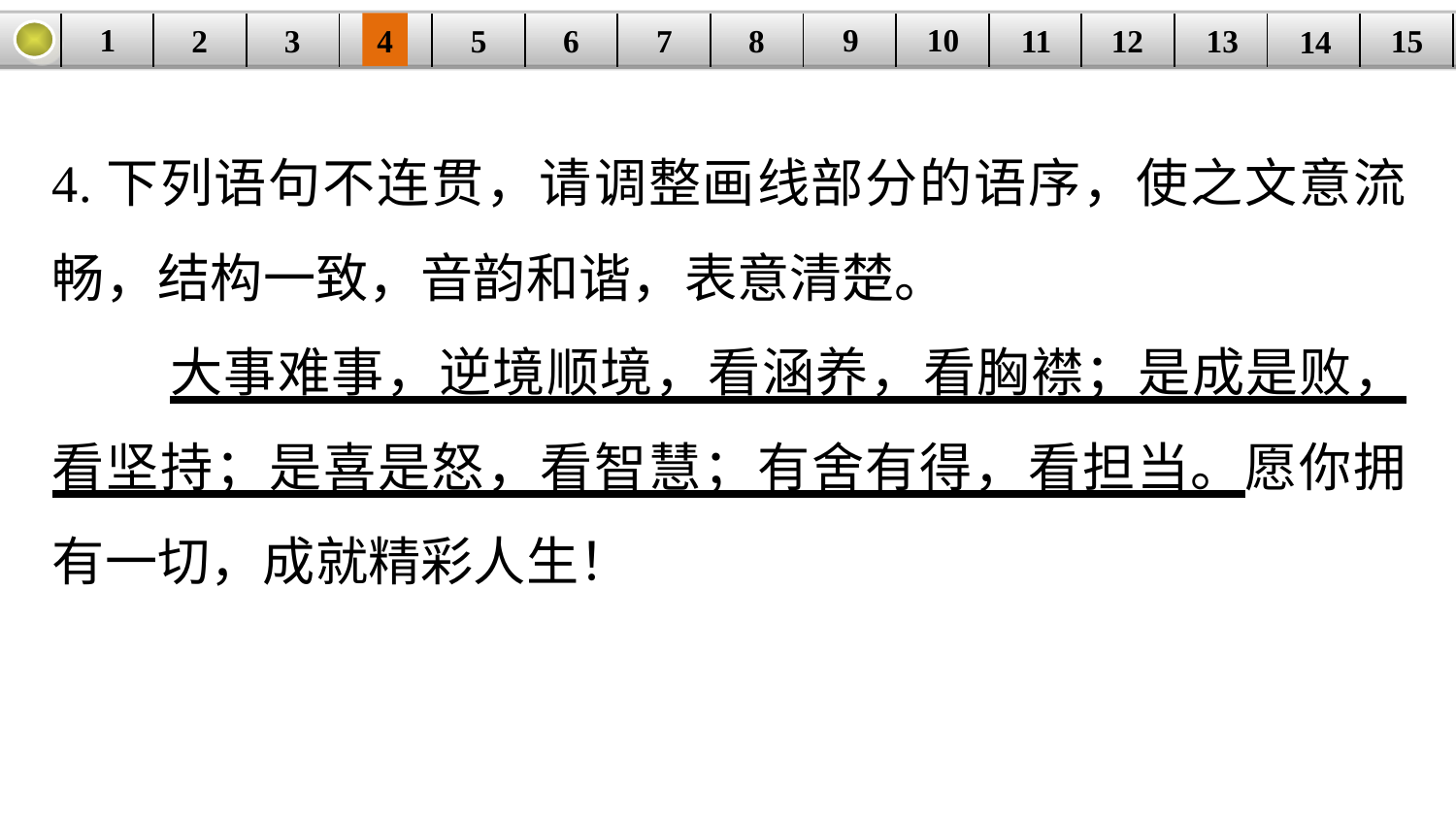

9
10
1
3
4
5
6
8
11
2
12
15
|  |  |  |  |  |  |  |  |  |  |  |  |  |  |  |
| --- | --- | --- | --- | --- | --- | --- | --- | --- | --- | --- | --- | --- | --- | --- |
7
13
14

4.下列语句不连贯，请调整画线部分的语序，使之文意流畅，结构一致，音韵和谐，表意清楚。
        大事难事，逆境顺境，看涵养，看胸襟；是成是败，看坚持；是喜是怒，看智慧；有舍有得，看担当。愿你拥有一切，成就精彩人生！